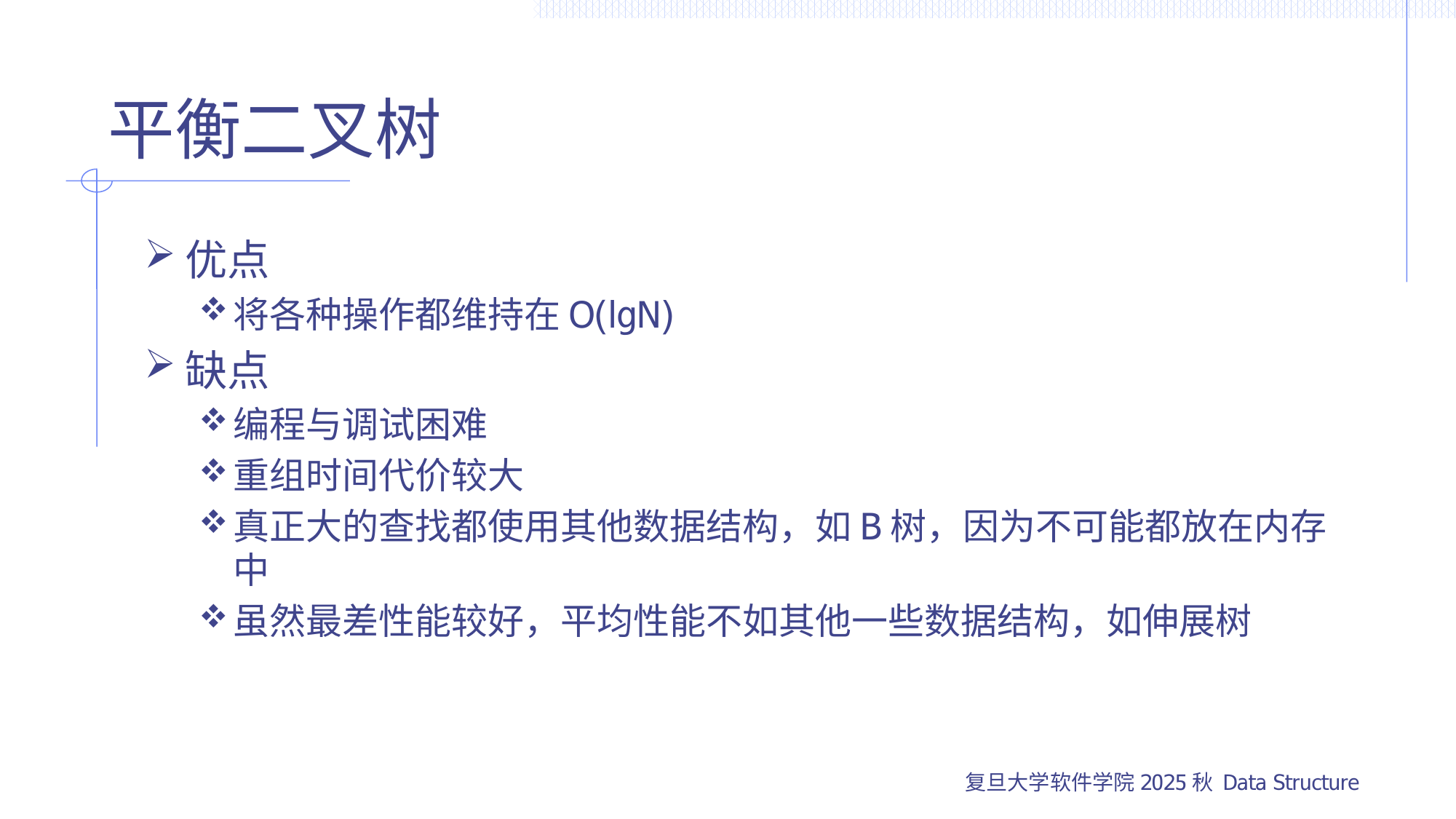

# 平衡二叉树
优点
将各种操作都维持在O(lgN)
缺点
编程与调试困难
重组时间代价较大
真正大的查找都使用其他数据结构，如B树，因为不可能都放在内存中
虽然最差性能较好，平均性能不如其他一些数据结构，如伸展树